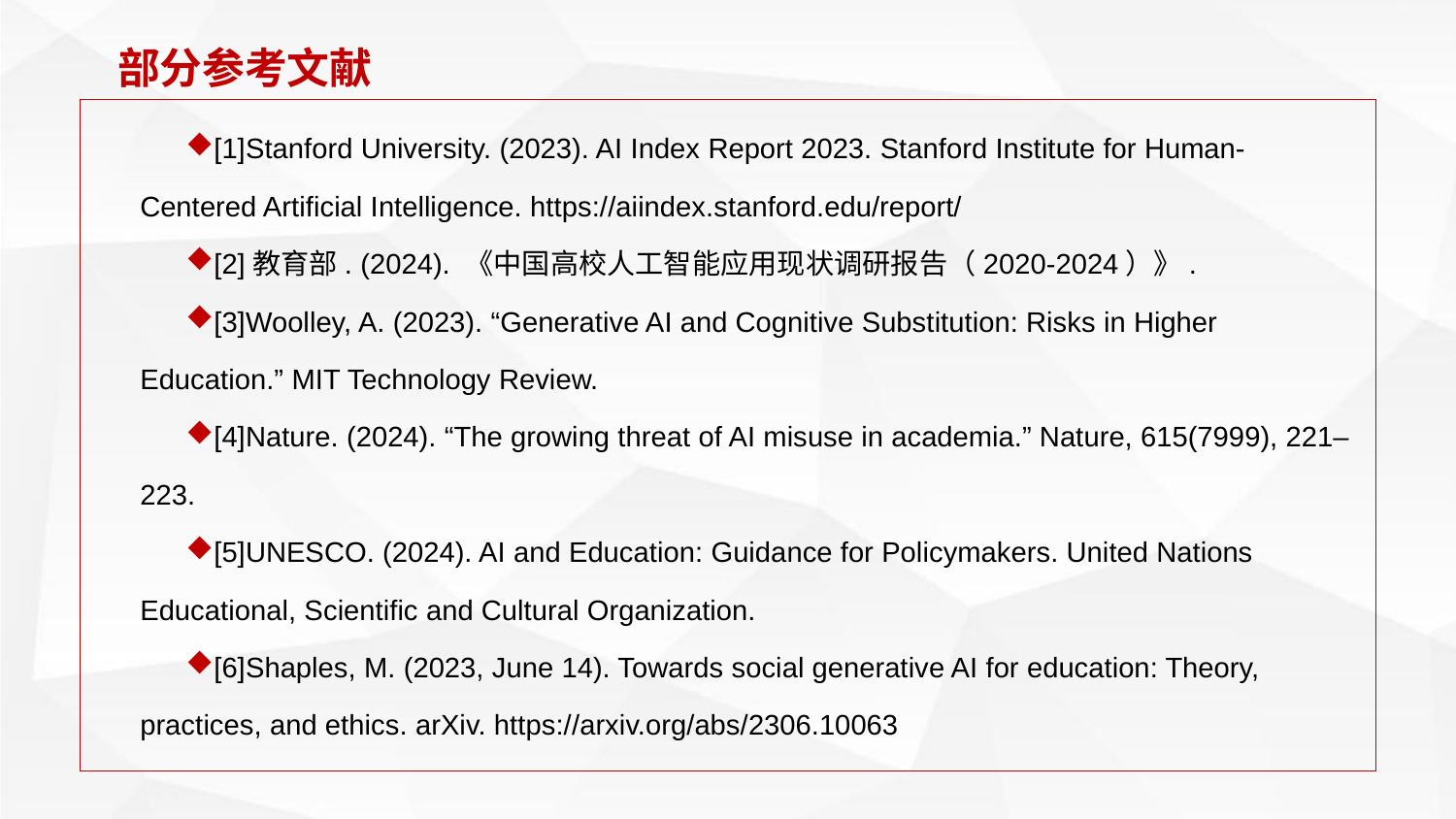

部分参考文献
[1]Stanford University. (2023). AI Index Report 2023. Stanford Institute for Human-Centered Artificial Intelligence. https://aiindex.stanford.edu/report/
[2]教育部. (2024). 《中国高校人工智能应用现状调研报告（2020-2024）》.
[3]Woolley, A. (2023). “Generative AI and Cognitive Substitution: Risks in Higher Education.” MIT Technology Review.
[4]Nature. (2024). “The growing threat of AI misuse in academia.” Nature, 615(7999), 221–223.
[5]UNESCO. (2024). AI and Education: Guidance for Policymakers. United Nations Educational, Scientific and Cultural Organization.
[6]Shaples, M. (2023, June 14). Towards social generative AI for education: Theory, practices, and ethics. arXiv. https://arxiv.org/abs/2306.10063